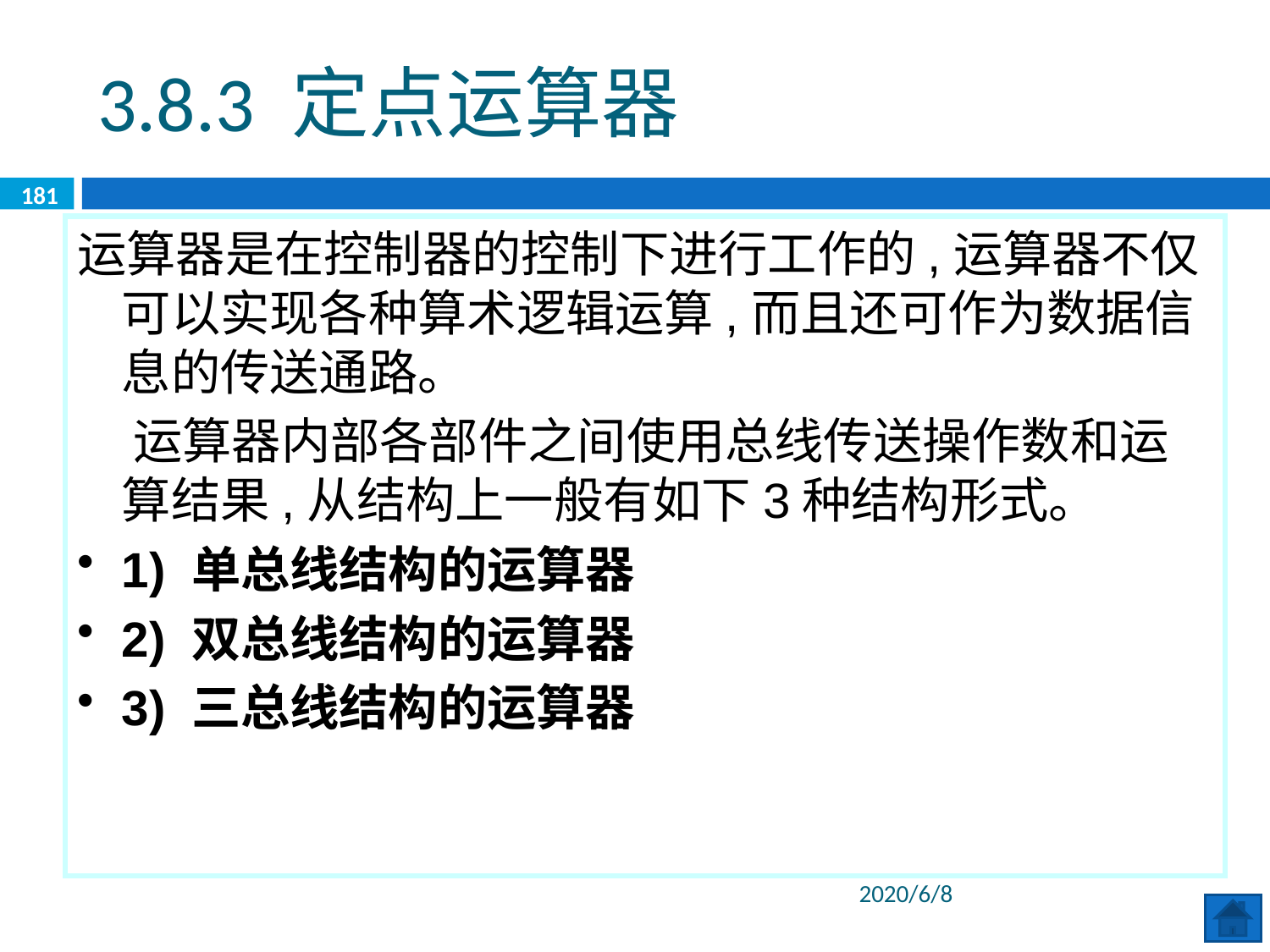

3.8.3 定点运算器
181
运算器是在控制器的控制下进行工作的,运算器不仅可以实现各种算术逻辑运算,而且还可作为数据信息的传送通路。
    运算器内部各部件之间使用总线传送操作数和运算结果,从结构上一般有如下3种结构形式。
1) 单总线结构的运算器
2) 双总线结构的运算器
3) 三总线结构的运算器
2020/6/8